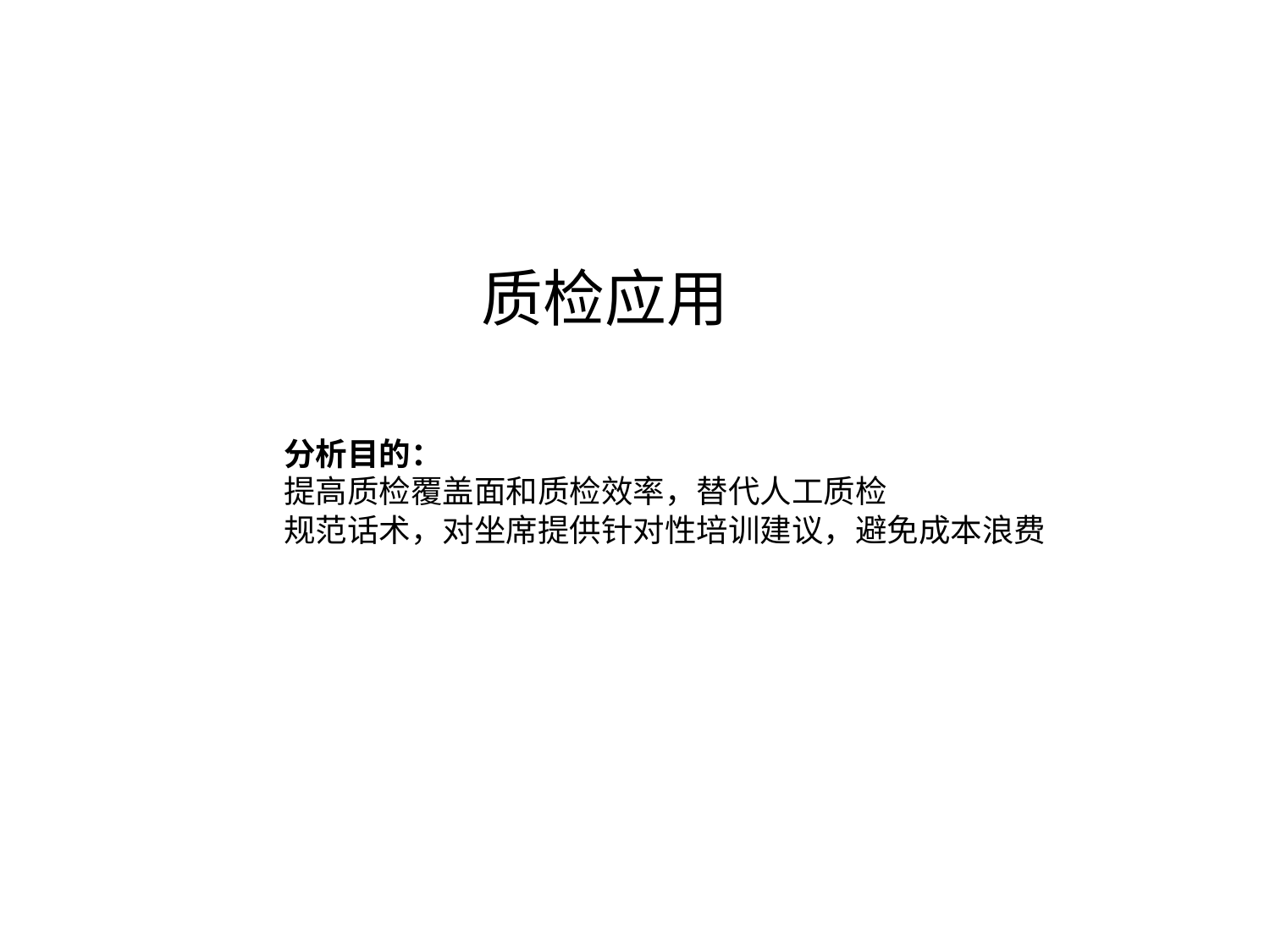

质检应用
分析目的：
提高质检覆盖面和质检效率，替代人工质检
规范话术，对坐席提供针对性培训建议，避免成本浪费
26